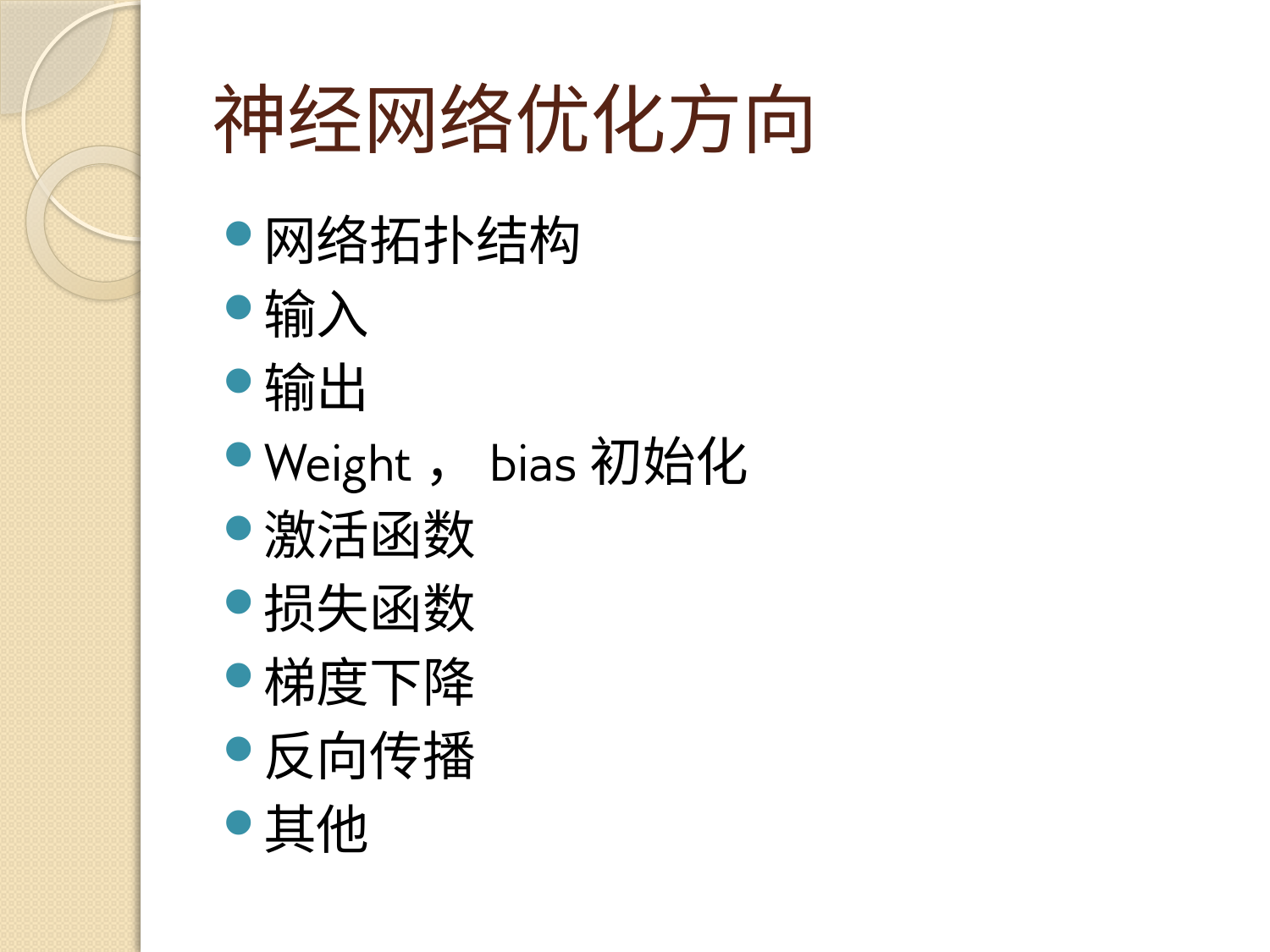

# 神经网络优化方向
网络拓扑结构
输入
输出
Weight，bias初始化
激活函数
损失函数
梯度下降
反向传播
其他